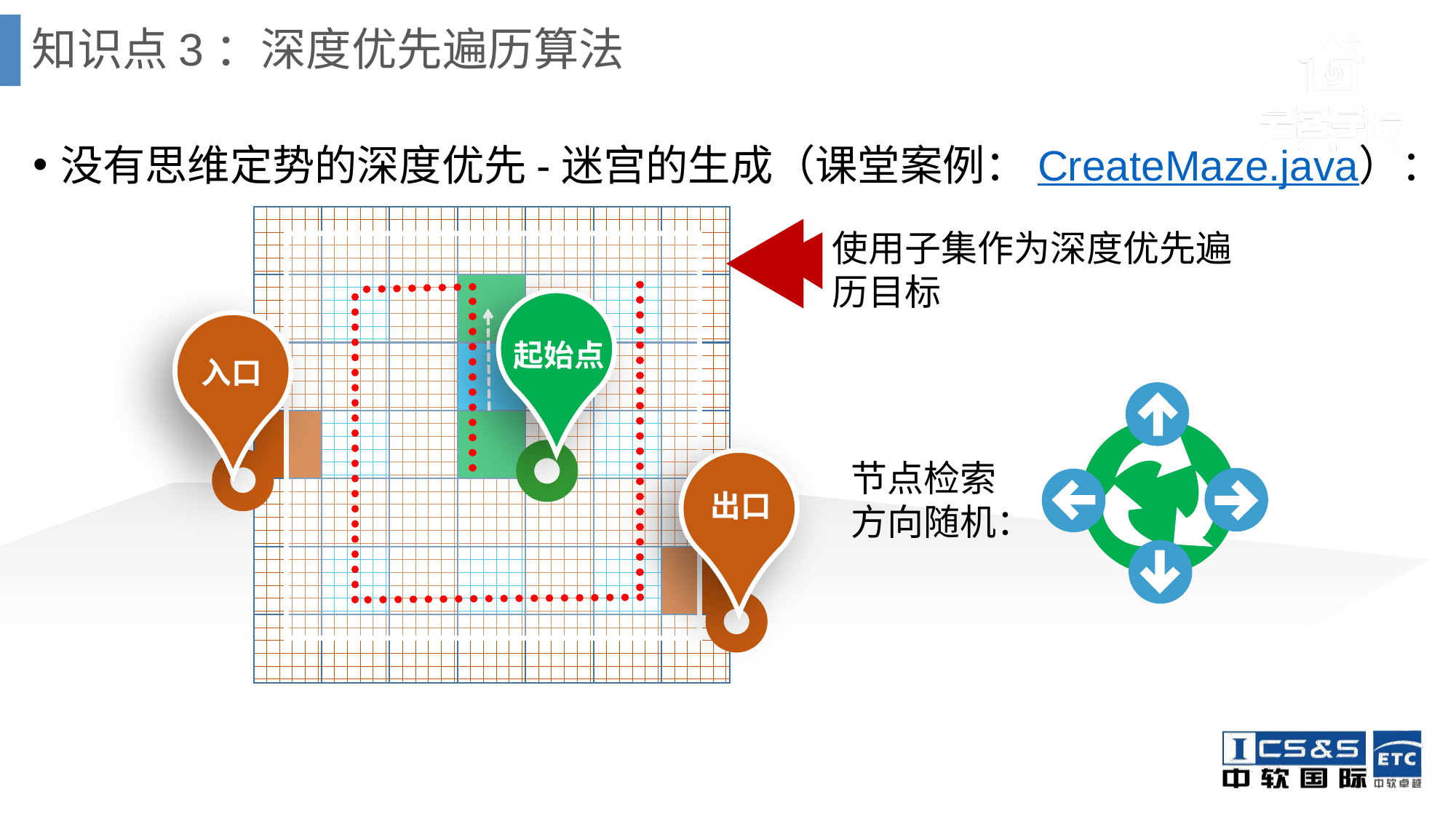

# 知识点3：深度优先遍历算法
没有思维定势的深度优先-迷宫的生成（课堂案例：CreateMaze.java）：

使用子集作为深度优先遍历目标

起始点
入口

节点检索方向随机：

出口